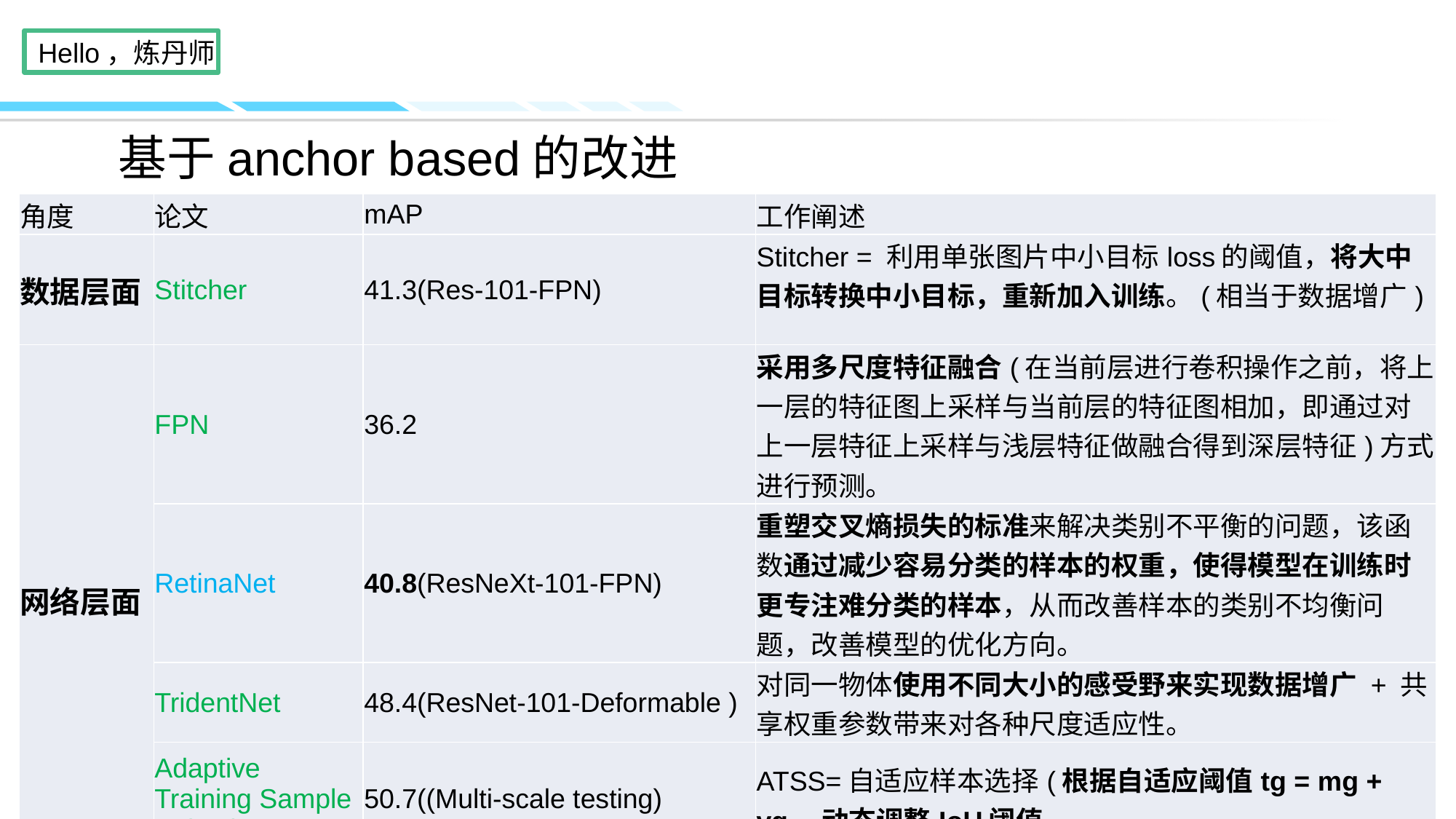

# 基于anchor based的改进
| 角度 | 论文 | mAP | 工作阐述 |
| --- | --- | --- | --- |
| 数据层面 | Stitcher | 41.3(Res-101-FPN) | Stitcher = 利用单张图片中小目标loss的阈值，将大中目标转换中小目标，重新加入训练。(相当于数据增广) |
| 网络层面 | FPN | 36.2 | 采用多尺度特征融合(在当前层进行卷积操作之前，将上一层的特征图上采样与当前层的特征图相加，即通过对上一层特征上采样与浅层特征做融合得到深层特征)方式进行预测。 |
|  | RetinaNet | 40.8(ResNeXt-101-FPN) | 重塑交叉熵损失的标准来解决类别不平衡的问题，该函数通过减少容易分类的样本的权重，使得模型在训练时更专注难分类的样本，从而改善样本的类别不均衡问题，改善模型的优化方向。 |
|  | TridentNet | 48.4(ResNet-101-Deformable ) | 对同一物体使用不同大小的感受野来实现数据增广 + 共享权重参数带来对各种尺度适应性。 |
|  | Adaptive Training Sample Selection | 50.7((Multi-scale testing) | ATSS=自适应样本选择(根据自适应阈值tg = mg + vg，动态调整IoU阈值。 |